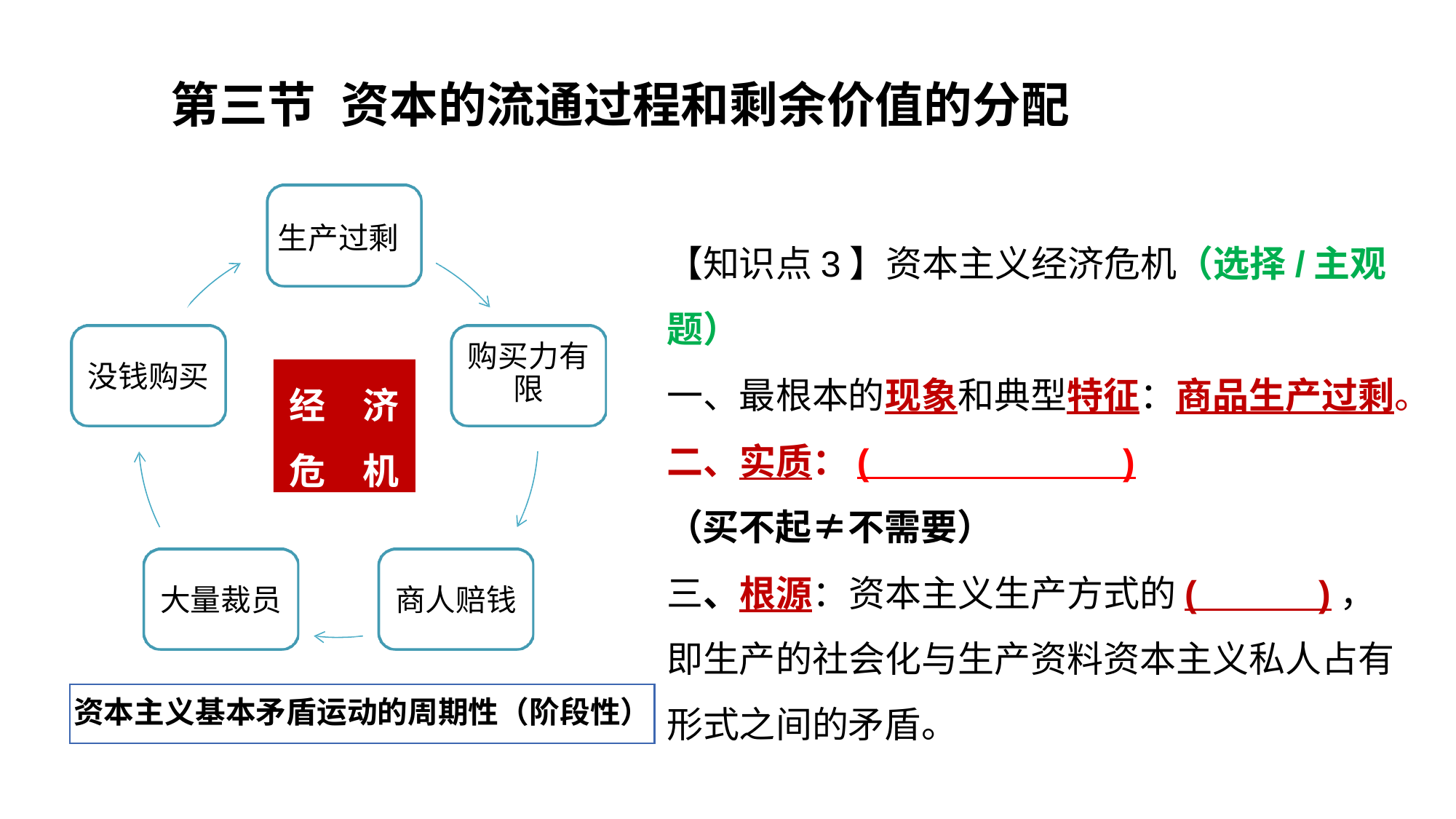

# 第三节	资本的流通过程和剩余价值的分配

【知识点3】资本主义经济危机（选择/主观题）
一、最根本的现象和典型特征：商品生产过剩。
二、实质：(                         )
（买不起≠不需要）
三、根源：资本主义生产方式的(            )，即生产的社会化与生产资料资本主义私人占有形式之间的矛盾。
生产过剩

购买力有 限
没钱购买

经	济
危	机

大量裁员
商人赔钱

资本主义基本矛盾运动的周期性（阶段性）
245